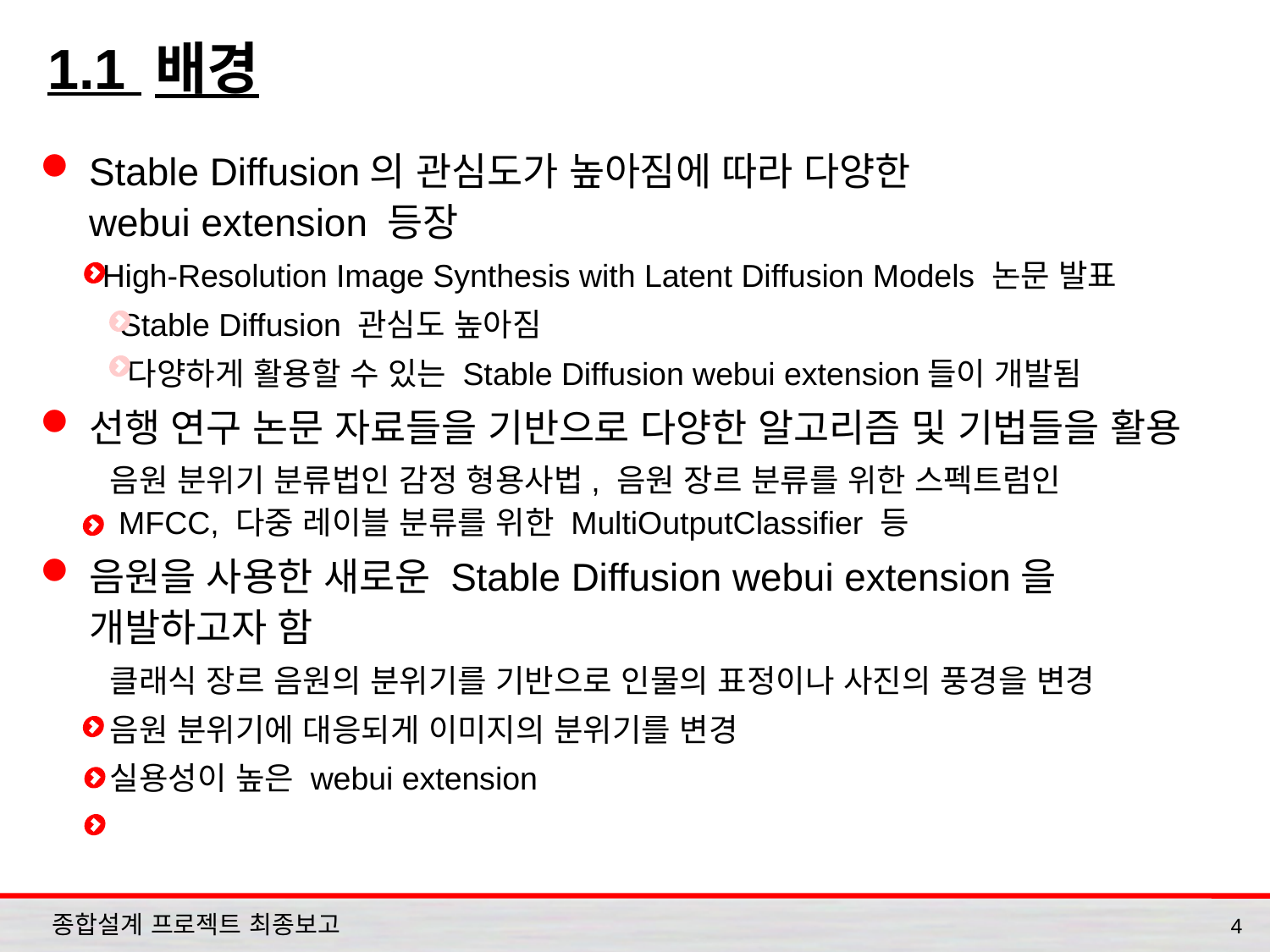

# 1.1 배경
Stable Diffusion의 관심도가 높아짐에 따라 다양한
webui extension 등장
       High-Resolution Image Synthesis with Latent Diffusion Models 논문 발표
         Stable Diffusion 관심도 높아짐
         다양하게 활용할 수 있는 Stable Diffusion webui extension들이 개발됨
선행 연구 논문 자료들을 기반으로 다양한 알고리즘 및 기법들을 활용
       음원 분위기 분류법인 감정 형용사법, 음원 장르 분류를 위한 스펙트럼인
        MFCC, 다중 레이블 분류를 위한 MultiOutputClassifier 등
음원을 사용한 새로운 Stable Diffusion webui extension을
개발하고자 함
       클래식 장르 음원의 분위기를 기반으로 인물의 표정이나 사진의 풍경을 변경
       음원 분위기에 대응되게 이미지의 분위기를 변경
       실용성이 높은 webui extension